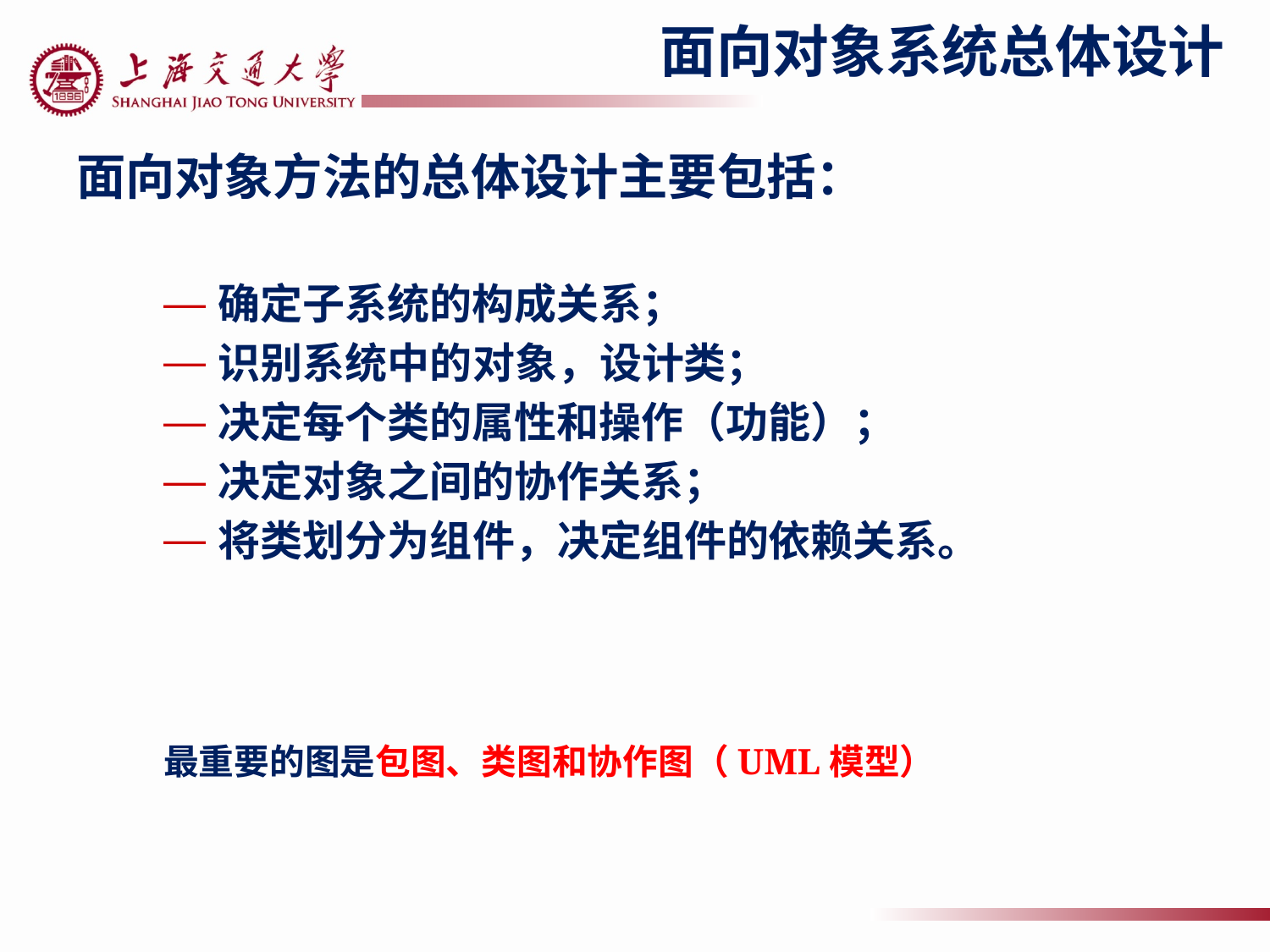

# 面向对象系统总体设计
面向对象方法的总体设计主要包括：

确定子系统的构成关系；
识别系统中的对象，设计类；
决定每个类的属性和操作（功能）；
决定对象之间的协作关系；
将类划分为组件，决定组件的依赖关系。

最重要的图是包图、类图和协作图（UML模型）